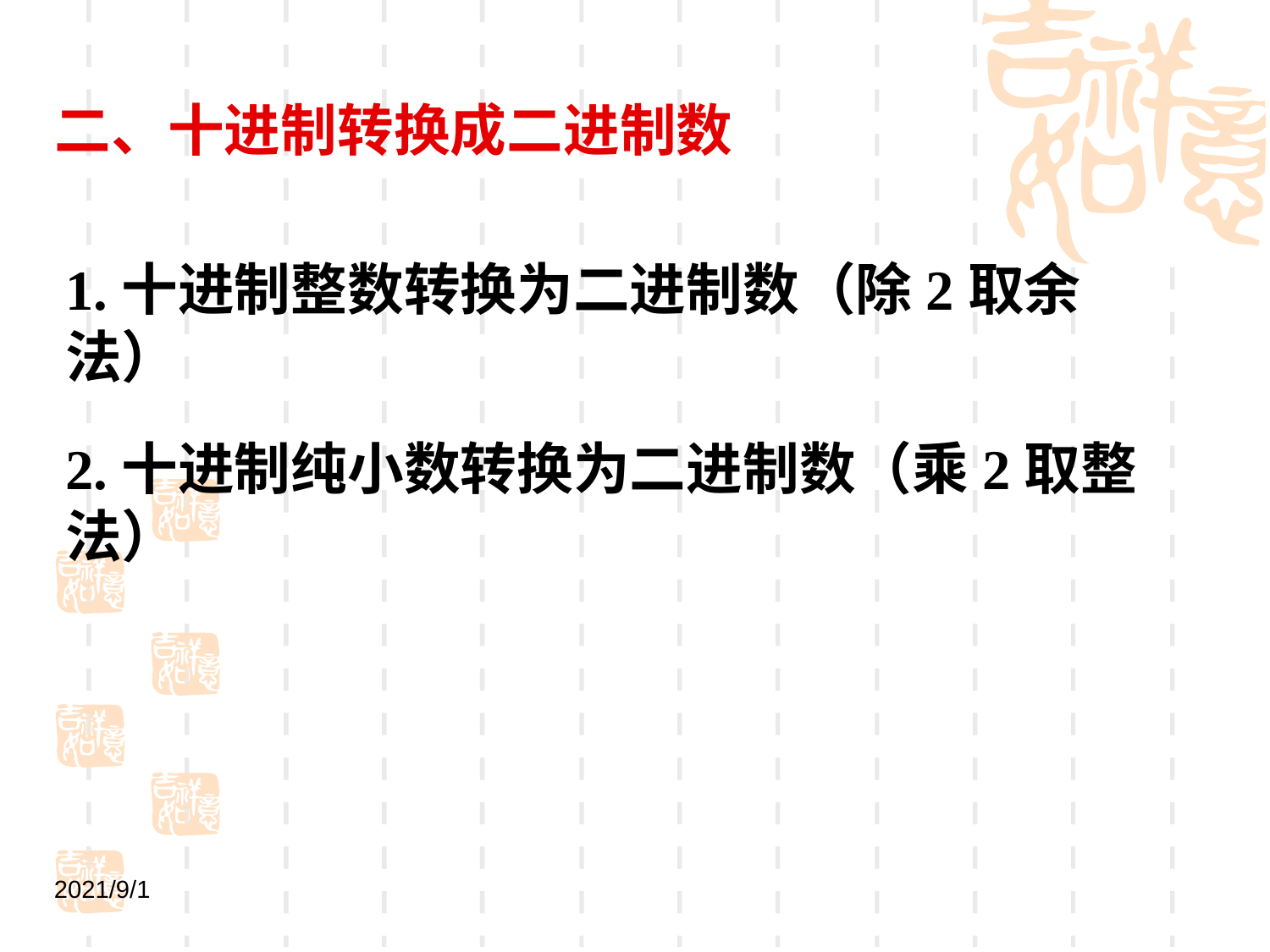

二、十进制转换成二进制数
1.十进制整数转换为二进制数（除2取余法）
2.十进制纯小数转换为二进制数（乘2取整法）
2021/9/1